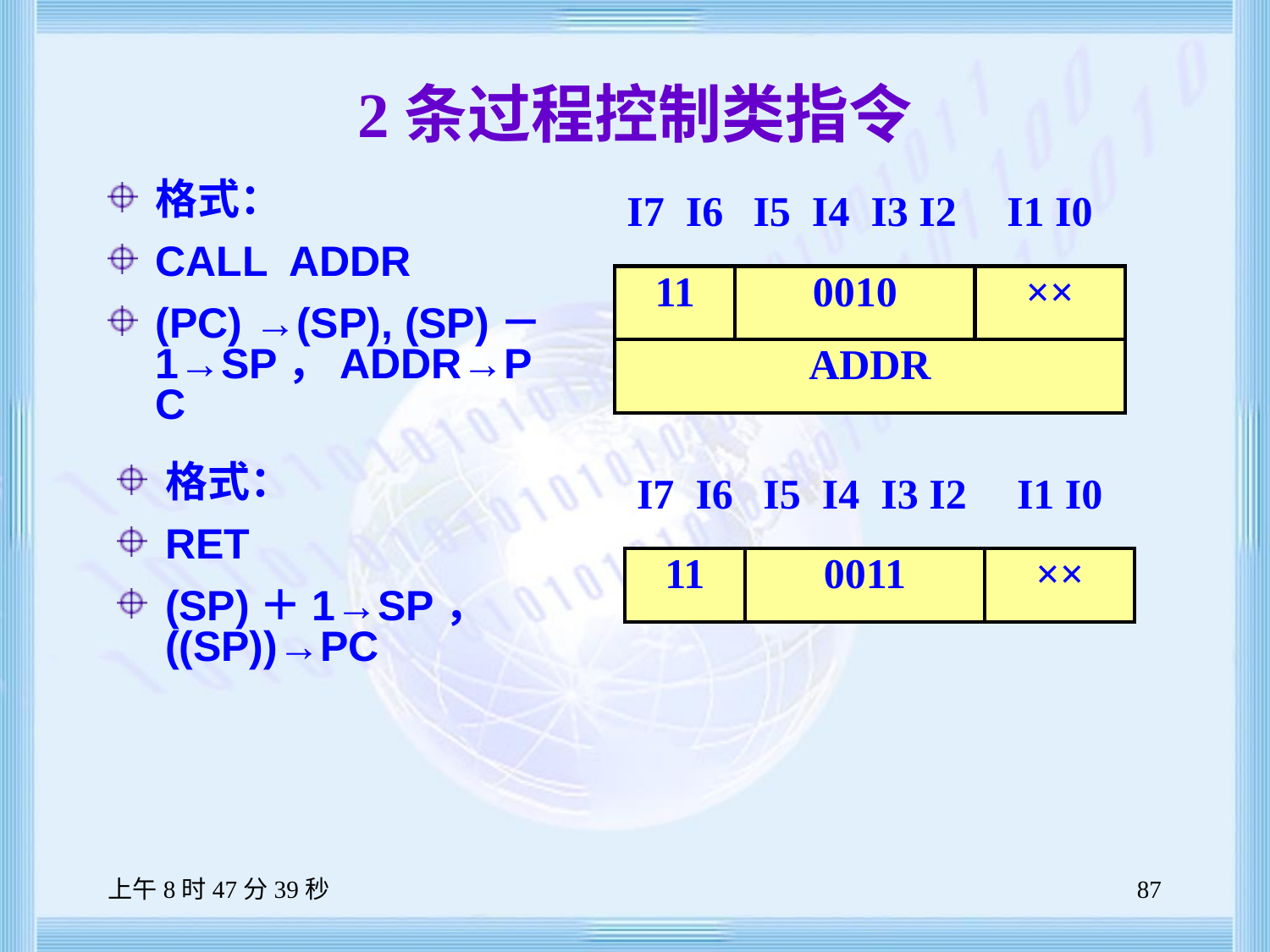

# 2条过程控制类指令
格式：
CALL  ADDR
(PC) →(SP), (SP)－1→SP，ADDR→PC
| I7 I6 | I5 I4 I3 I2 | I1 I0 |
| --- | --- | --- |
| 11 | 0010 | ×× |
| ADDR |  |  |
格式：
RET
(SP)＋1→SP，((SP))→PC
| I7 I6 | I5 I4 I3 I2 | I1 I0 |
| --- | --- | --- |
| 11 | 0011 | ×× |
上午8时47分39秒
87